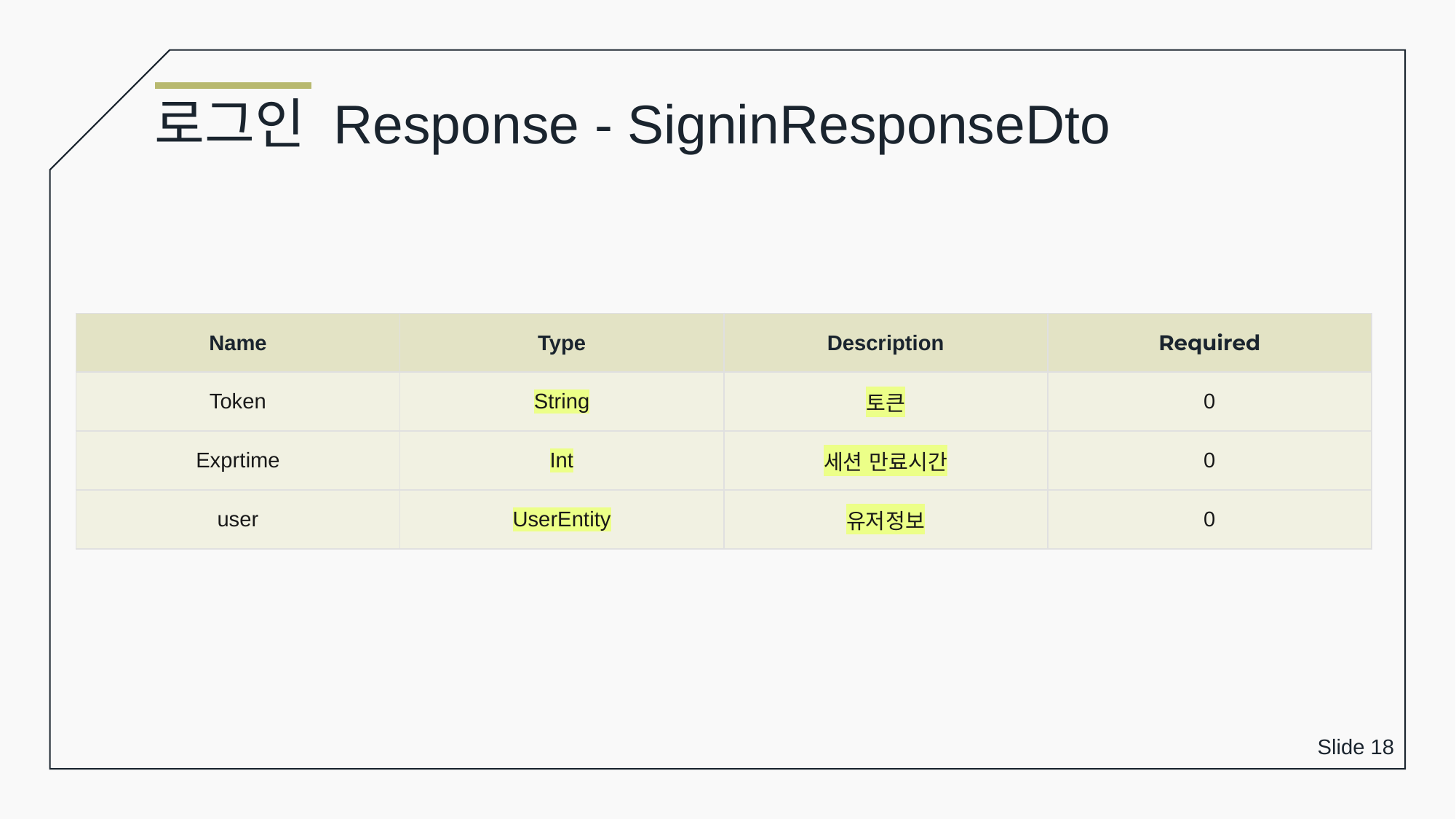

로그인 Response - SigninResponseDto

| Name | Type | Description | Required |
| --- | --- | --- | --- |
| Token | String | 토큰 | 0 |
| Exprtime | Int | 세션 만료시간 | 0 |
| user | UserEntity | 유저정보 | 0 |